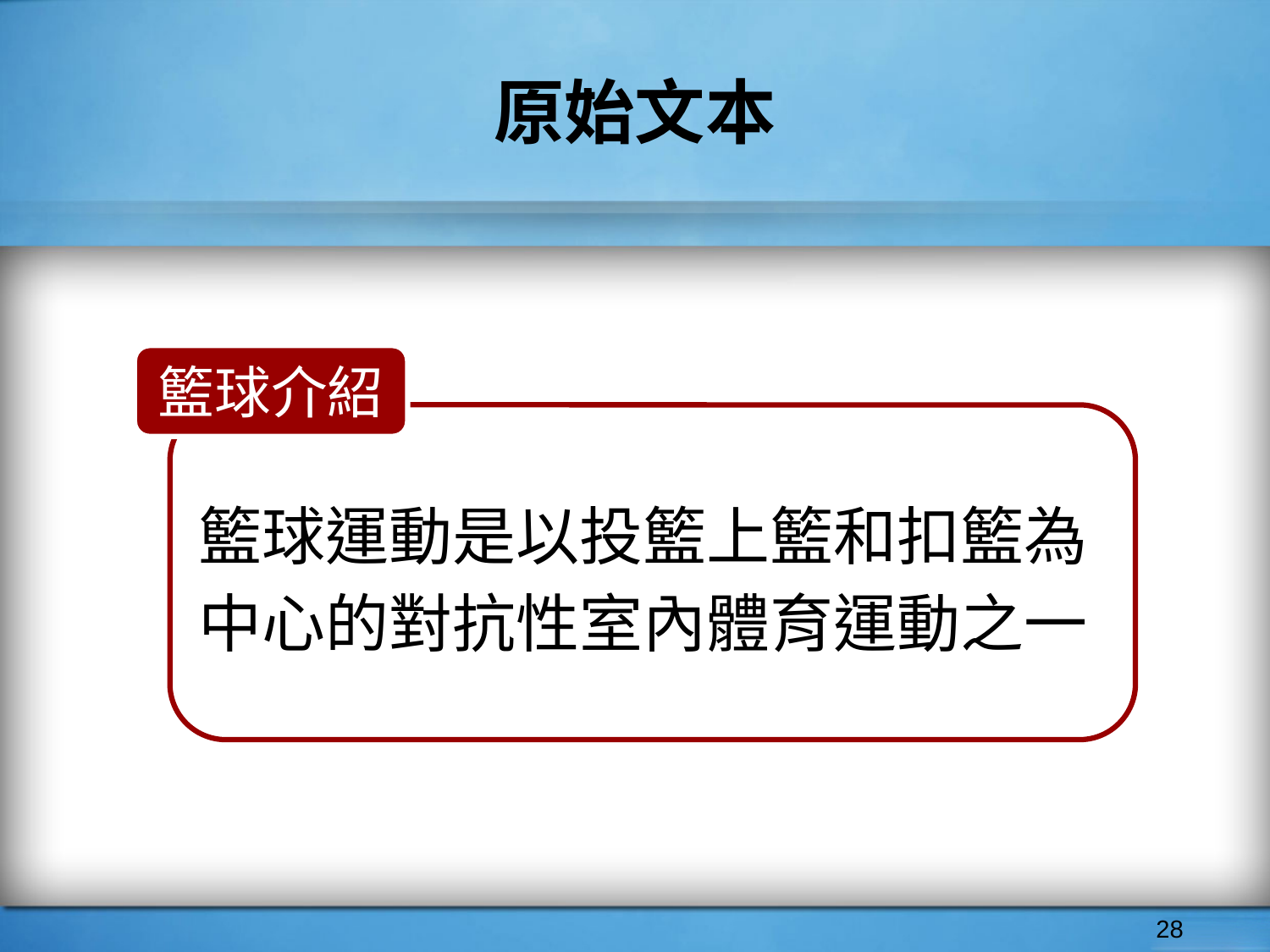

# 原始文本
籃球介紹
籃球運動是以投籃上籃和扣籃為中心的對抗性室內體育運動之一
28